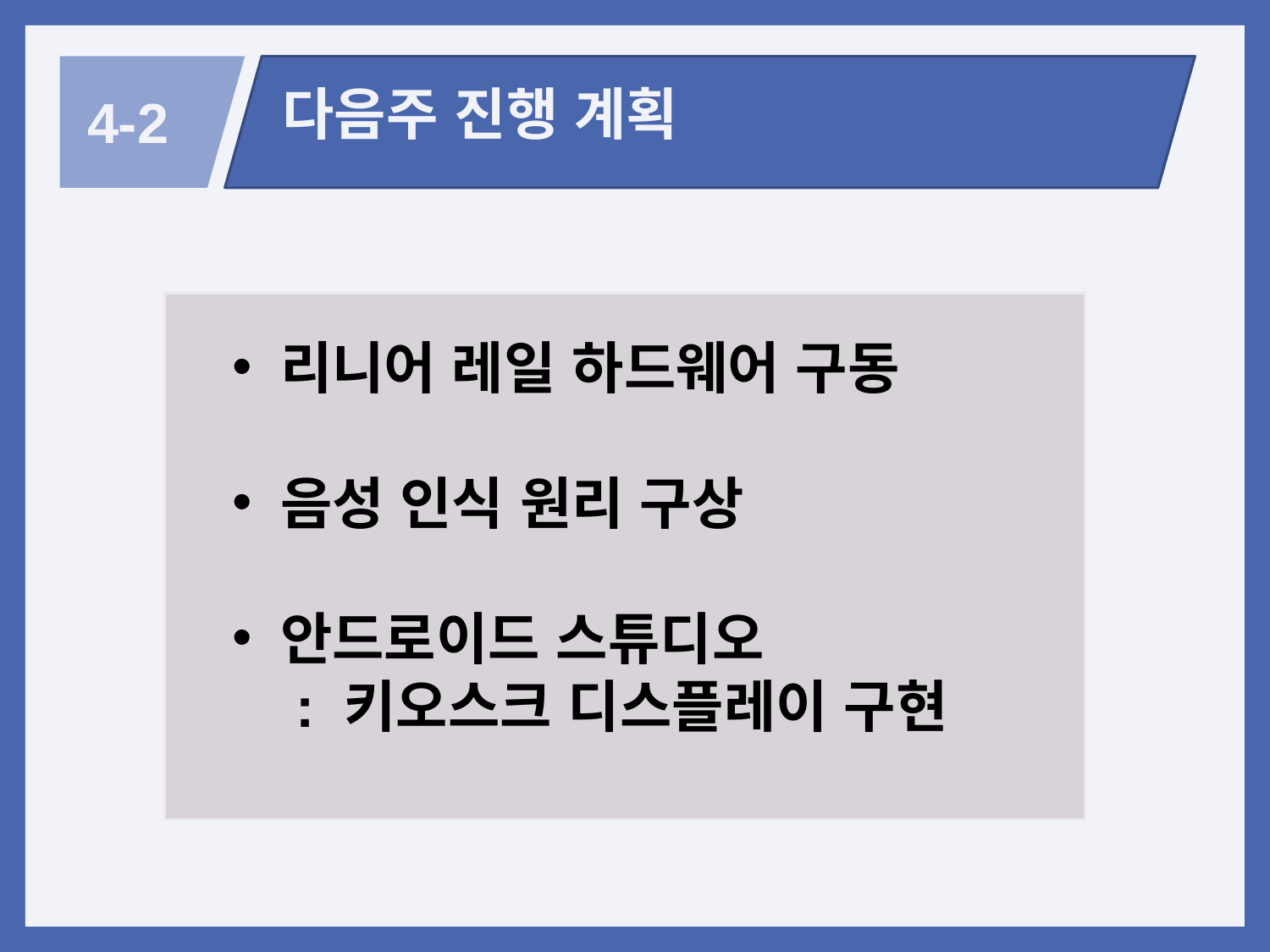

다음주 진행 계획
4-2

리니어 레일 하드웨어 구동

음성 인식 원리 구상

안드로이드 스튜디오
: 키오스크 디스플레이 구현